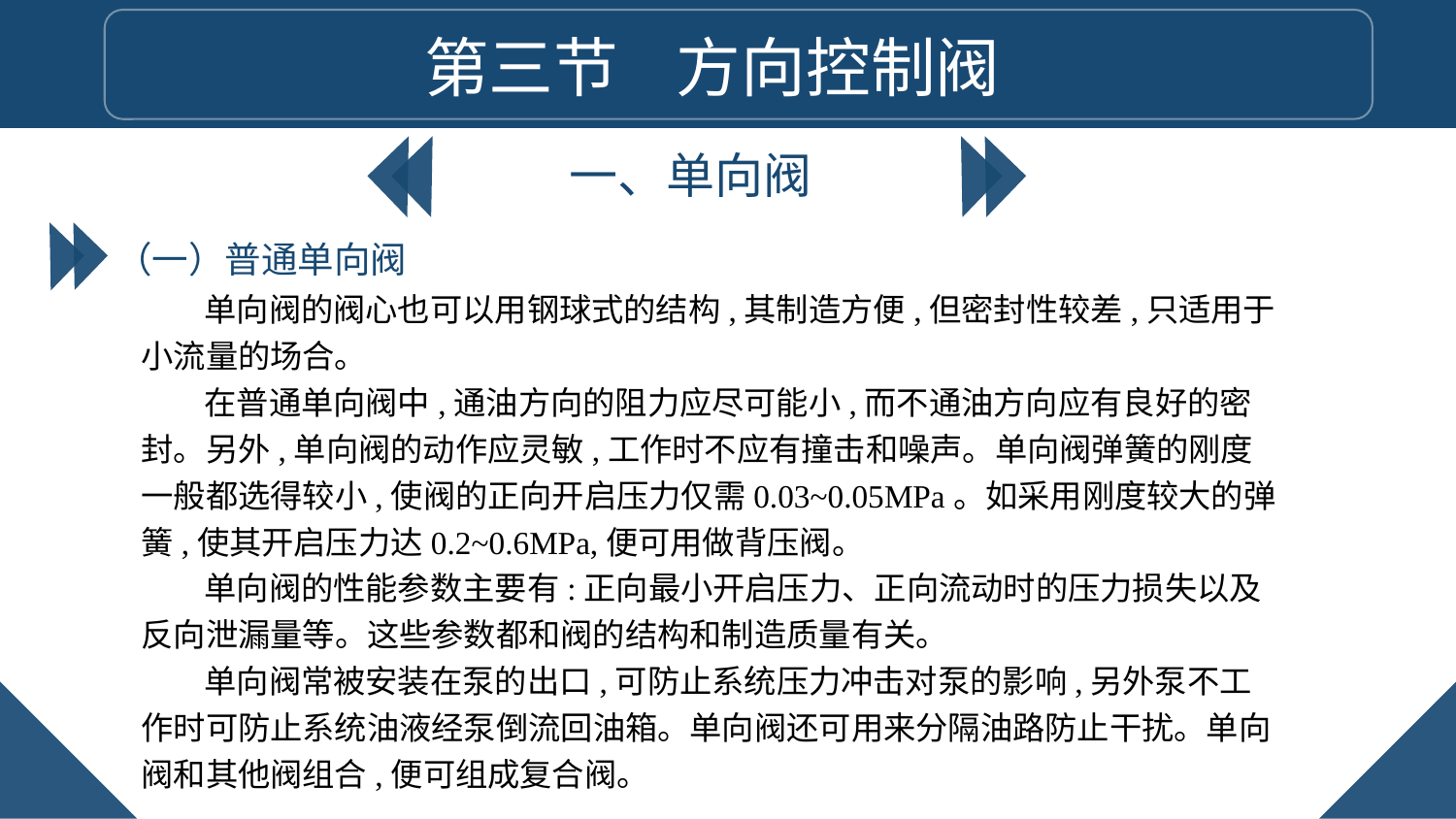

第三节    方向控制阀
一、单向阀

（一）普通单向阀

单向阀的阀心也可以用钢球式的结构,其制造方便,但密封性较差,只适用于小流量的场合。
在普通单向阀中,通油方向的阻力应尽可能小,而不通油方向应有良好的密封。另外,单向阀的动作应灵敏,工作时不应有撞击和噪声。单向阀弹簧的刚度一般都选得较小,使阀的正向开启压力仅需0.03~0.05MPa。如采用刚度较大的弹簧,使其开启压力达0.2~0.6MPa,便可用做背压阀。
单向阀的性能参数主要有:正向最小开启压力、正向流动时的压力损失以及反向泄漏量等。这些参数都和阀的结构和制造质量有关。
单向阀常被安装在泵的出口,可防止系统压力冲击对泵的影响,另外泵不工作时可防止系统油液经泵倒流回油箱。单向阀还可用来分隔油路防止干扰。单向阀和其他阀组合,便可组成复合阀。